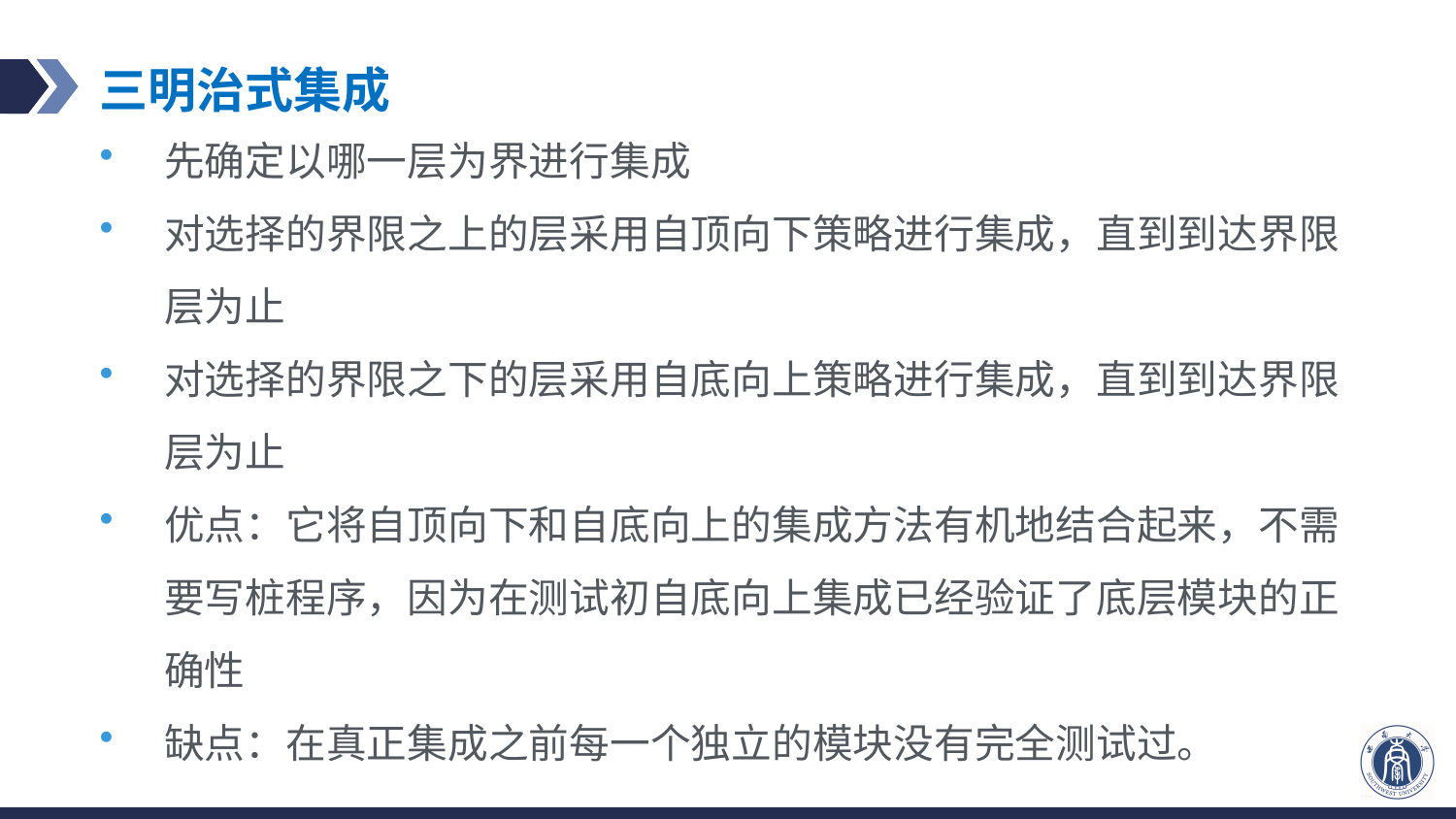

# 三明治式集成
先确定以哪一层为界进行集成
对选择的界限之上的层采用自顶向下策略进行集成，直到到达界限层为止
对选择的界限之下的层采用自底向上策略进行集成，直到到达界限层为止
优点：它将自顶向下和自底向上的集成方法有机地结合起来，不需要写桩程序，因为在测试初自底向上集成已经验证了底层模块的正确性
缺点：在真正集成之前每一个独立的模块没有完全测试过。